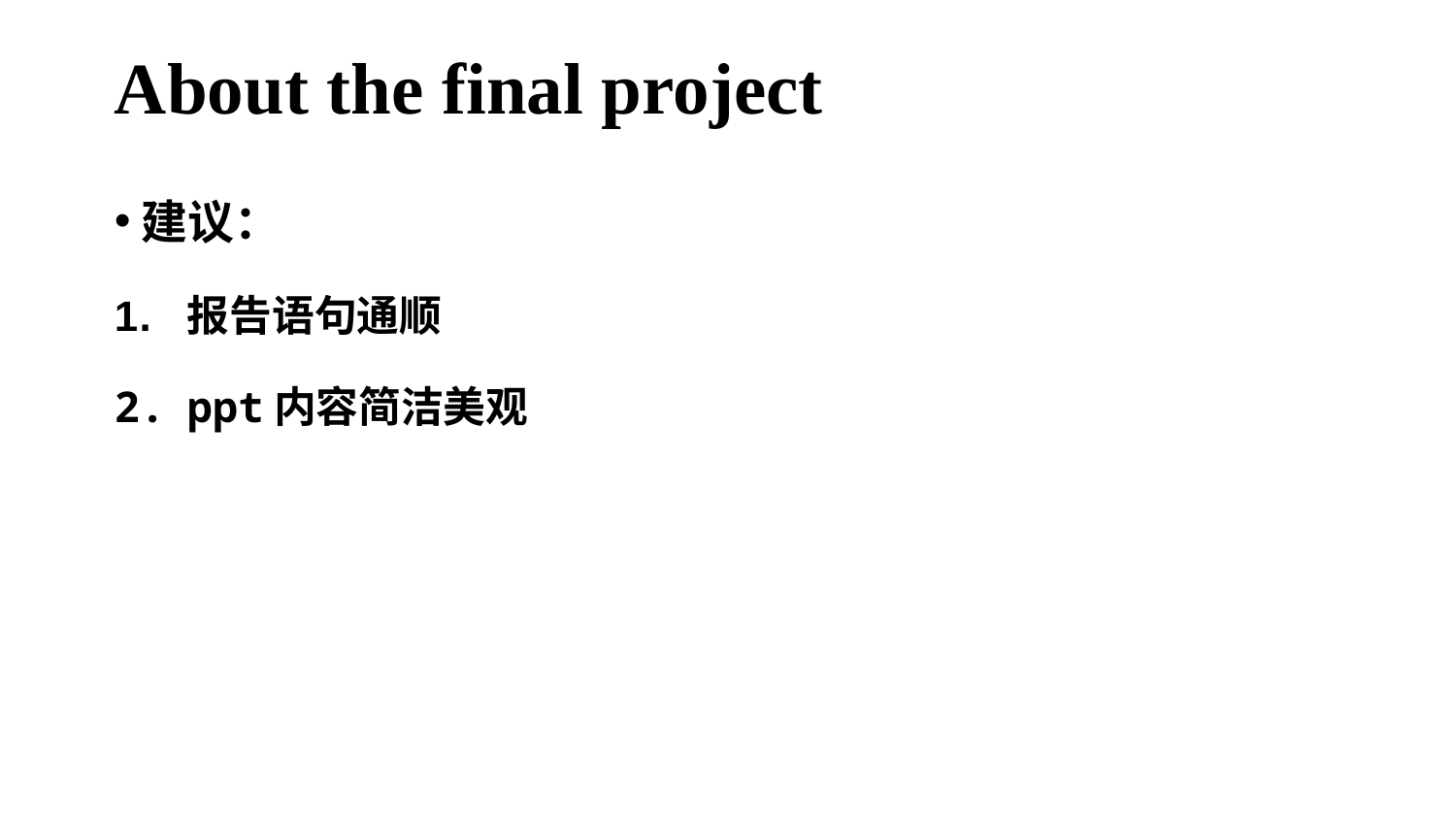

About the final project
建议：
报告语句通顺
ppt内容简洁美观